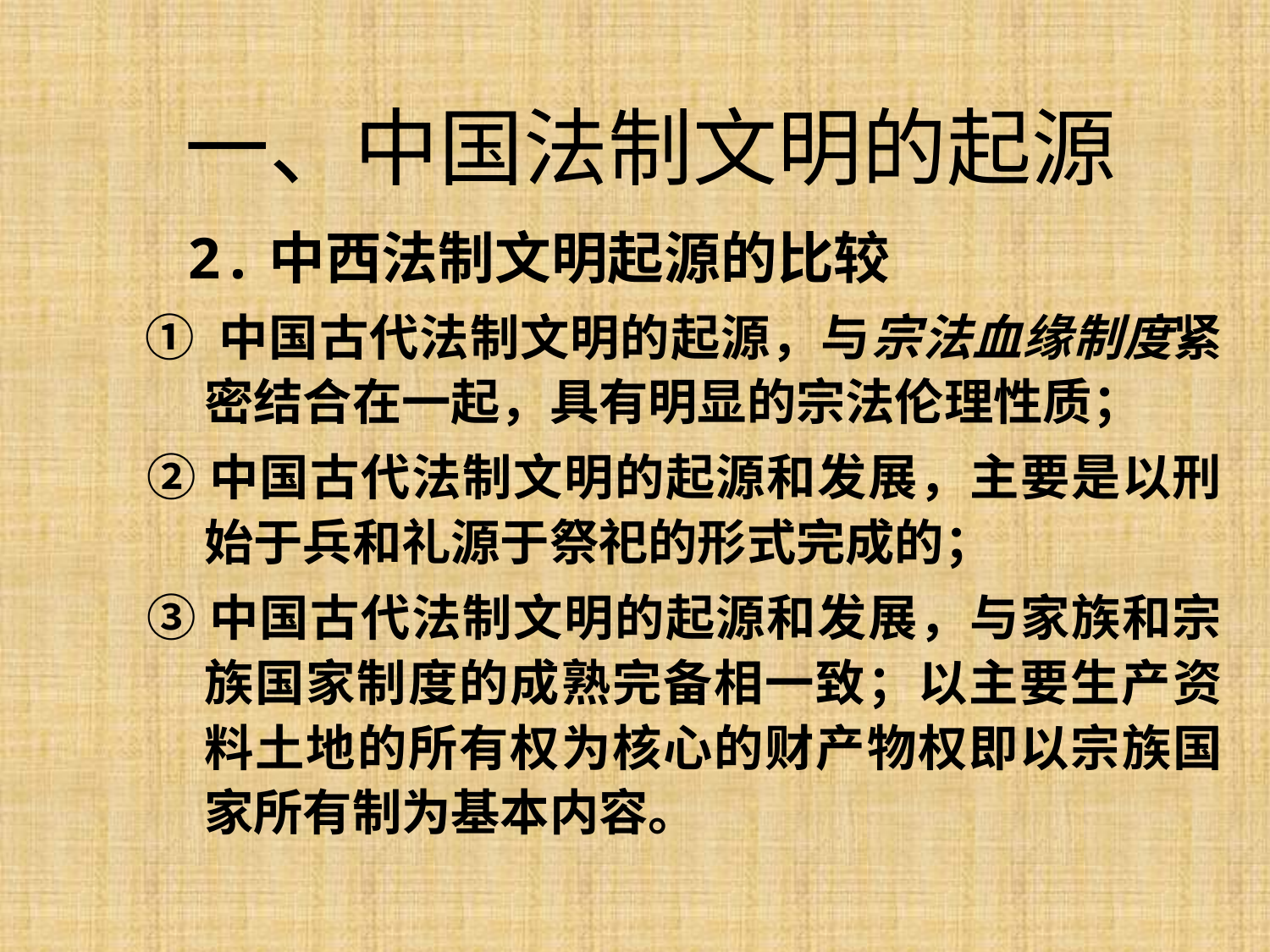

一、中国法制文明的起源
  2.中西法制文明起源的比较
  ① 中国古代法制文明的起源，与宗法血缘制度紧密结合在一起，具有明显的宗法伦理性质；
  ②中国古代法制文明的起源和发展，主要是以刑始于兵和礼源于祭祀的形式完成的；
  ③中国古代法制文明的起源和发展，与家族和宗族国家制度的成熟完备相一致；以主要生产资料土地的所有权为核心的财产物权即以宗族国家所有制为基本内容。